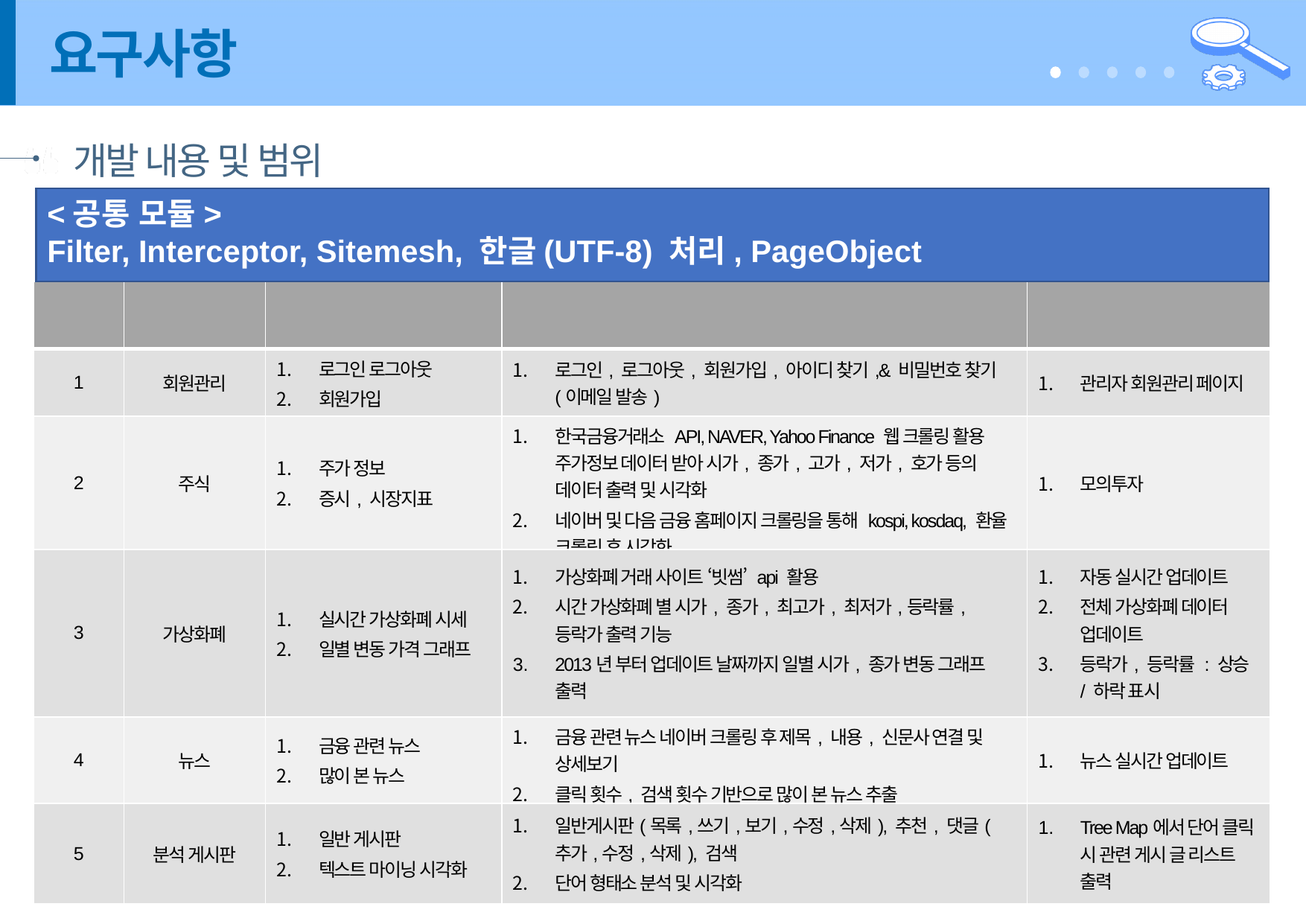

# 요구사항
개발 내용 및 범위
<공통 모듈>
Filter, Interceptor, Sitemesh, 한글(UTF-8) 처리, PageObject
| No. | 분류 | 항목 | 개발 내용 | 미 개발 내용 |
| --- | --- | --- | --- | --- |
| 1 | 회원관리 | 로그인 로그아웃 회원가입 | 로그인, 로그아웃, 회원가입, 아이디 찾기,& 비밀번호 찾기(이메일 발송) | 관리자 회원관리 페이지 |
| 2 | 주식 | 주가 정보 증시, 시장지표 | 한국금융거래소 API, NAVER, Yahoo Finance 웹 크롤링 활용 주가정보 데이터 받아 시가, 종가, 고가, 저가, 호가 등의 데이터 출력 및 시각화 네이버 및 다음 금융 홈페이지 크롤링을 통해 kospi, kosdaq, 환율 크롤링 후 시각화 | 모의투자 |
| 3 | 가상화폐 | 실시간 가상화폐 시세 일별 변동 가격 그래프 | 가상화폐 거래 사이트 ‘빗썸’ api 활용 시간 가상화폐 별 시가, 종가, 최고가, 최저가,등락률, 등락가 출력 기능 2013년 부터 업데이트 날짜까지 일별 시가, 종가 변동 그래프 출력 | 자동 실시간 업데이트 전체 가상화폐 데이터 업데이트 등락가, 등락률 : 상승 / 하락 표시 |
| 4 | 뉴스 | 금융 관련 뉴스 많이 본 뉴스 | 금융 관련 뉴스 네이버 크롤링 후 제목, 내용, 신문사 연결 및 상세보기 클릭 횟수, 검색 횟수 기반으로 많이 본 뉴스 추출 | 뉴스 실시간 업데이트 |
| 5 | 분석 게시판 | 일반 게시판 텍스트 마이닝 시각화 | 일반게시판(목록,쓰기,보기,수정,삭제), 추천, 댓글(추가,수정,삭제), 검색 단어 형태소 분석 및 시각화 | Tree Map에서 단어 클릭 시 관련 게시 글 리스트 출력 |